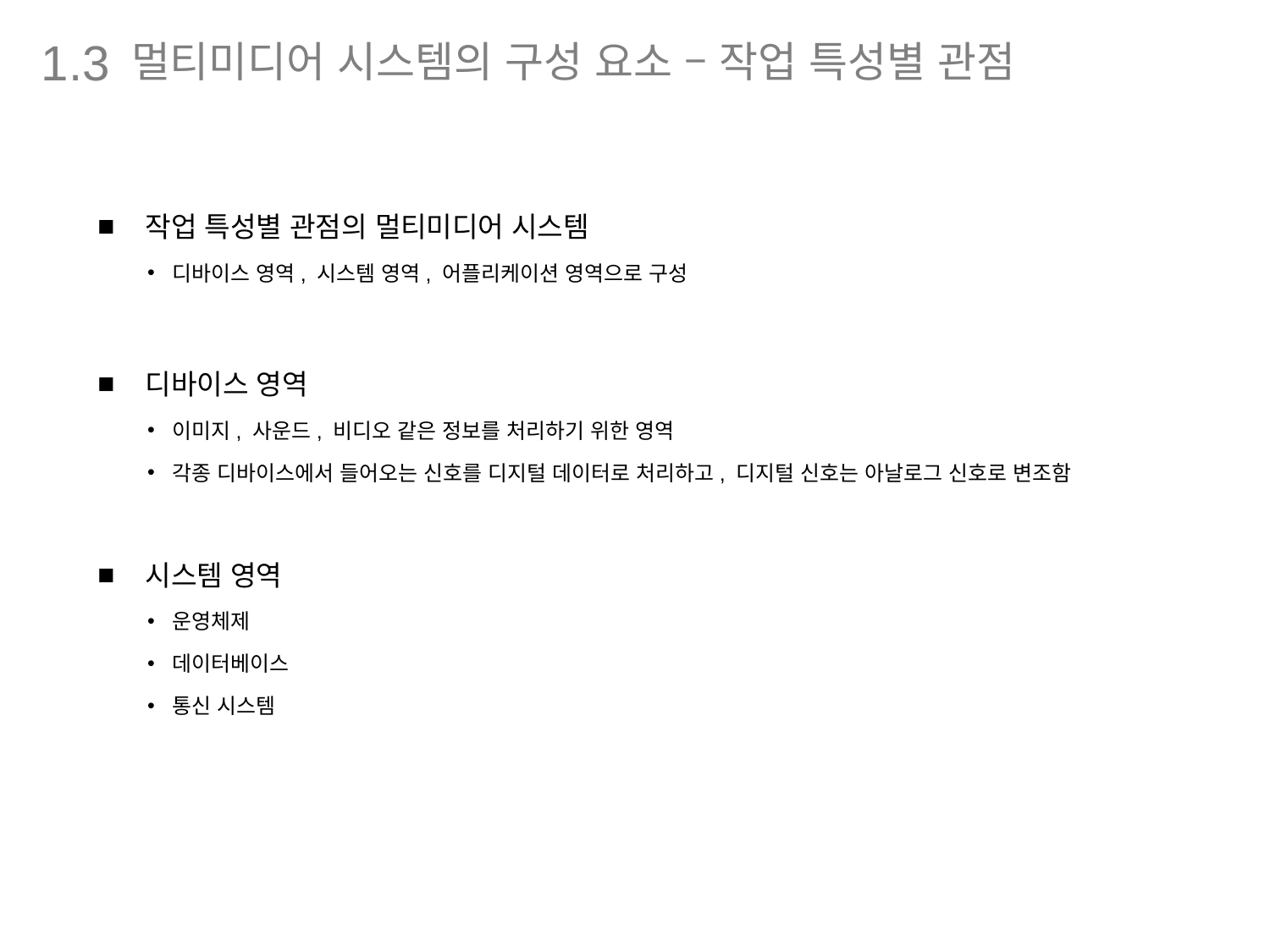

멀티미디어 시스템의 구성 요소 – 작업 특성별 관점
1.3
작업 특성별 관점의 멀티미디어 시스템
디바이스 영역, 시스템 영역, 어플리케이션 영역으로 구성

디바이스 영역
이미지, 사운드, 비디오 같은 정보를 처리하기 위한 영역
각종 디바이스에서 들어오는 신호를 디지털 데이터로 처리하고, 디지털 신호는 아날로그 신호로 변조함

시스템 영역
운영체제
데이터베이스
통신 시스템